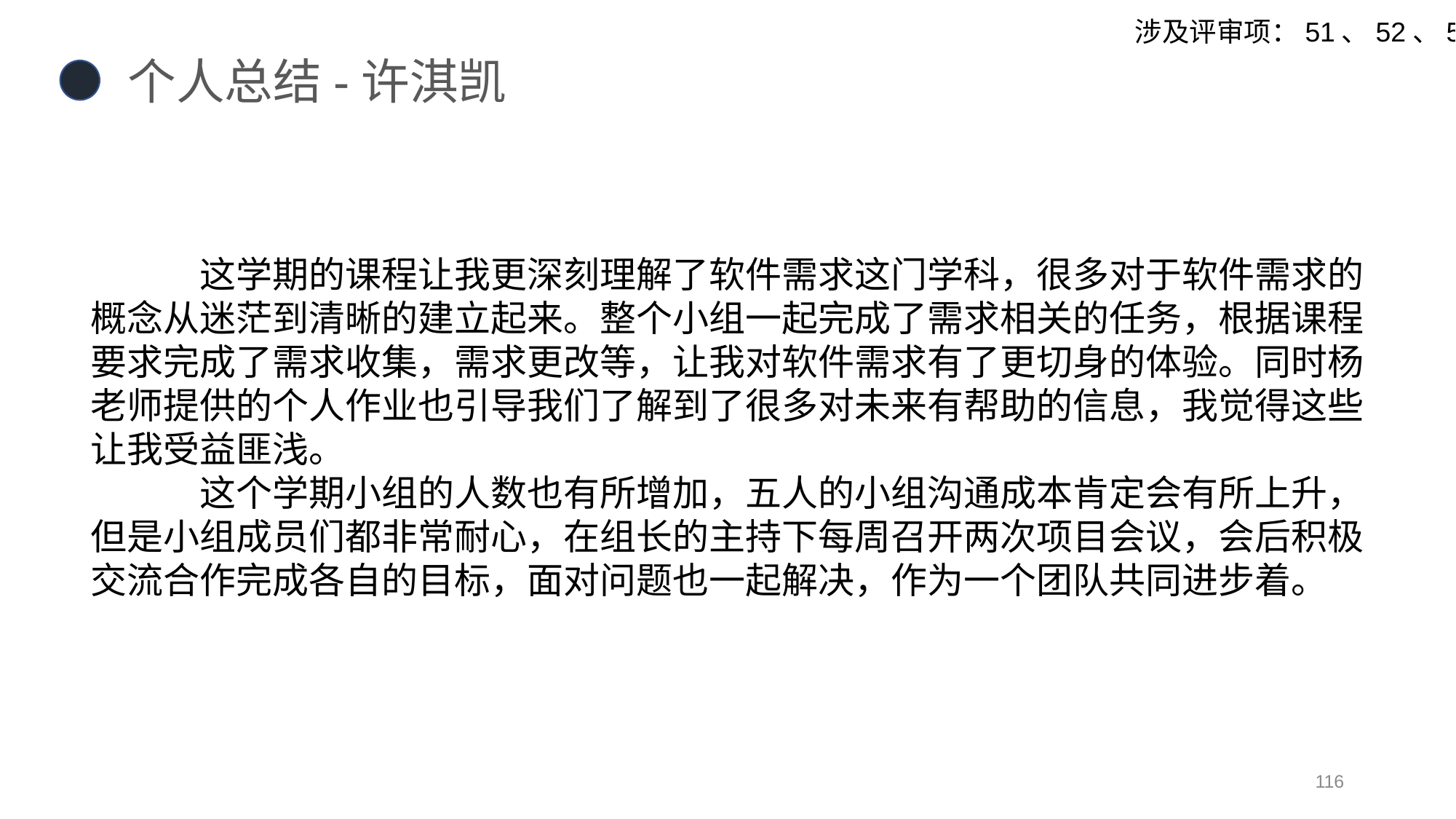

涉及评审项：51、52、53
个人总结-许淇凯

	这学期的课程让我更深刻理解了软件需求这门学科，很多对于软件需求的概念从迷茫到清晰的建立起来。整个小组一起完成了需求相关的任务，根据课程要求完成了需求收集，需求更改等，让我对软件需求有了更切身的体验。同时杨老师提供的个人作业也引导我们了解到了很多对未来有帮助的信息，我觉得这些让我受益匪浅。
	这个学期小组的人数也有所增加，五人的小组沟通成本肯定会有所上升，但是小组成员们都非常耐心，在组长的主持下每周召开两次项目会议，会后积极交流合作完成各自的目标，面对问题也一起解决，作为一个团队共同进步着。
116